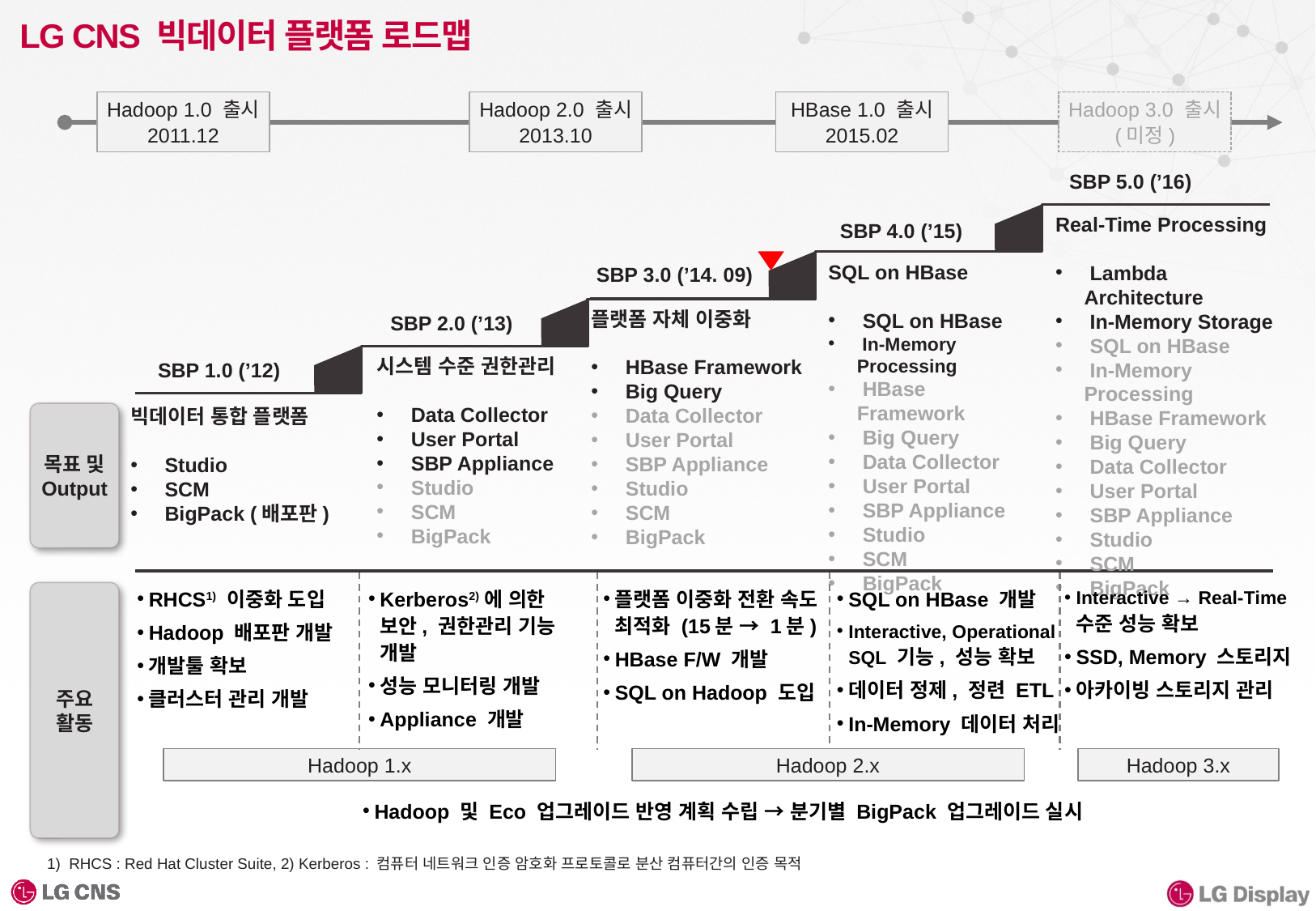

# LG CNS 빅데이터 플랫폼 로드맵
Hadoop 1.0 출시
2011.12
Hadoop 2.0 출시
2013.10
HBase 1.0 출시
2015.02
Hadoop 3.0 출시
(미정)
SBP 5.0 (’16)

SBP 4.0 (’15)

SBP 3.0 (’14. 09)

SBP 2.0 (’13)

SBP 1.0 (’12)
Real-Time Processing

 Lambda Architecture
 In-Memory Storage
 SQL on HBase
 In-Memory Processing
 HBase Framework
 Big Query
 Data Collector
 User Portal
 SBP Appliance
 Studio
 SCM
 BigPack

SQL on HBase

 SQL on HBase
 In-Memory Processing
 HBase Framework
 Big Query
 Data Collector
 User Portal
 SBP Appliance
 Studio
 SCM
 BigPack
플랫폼 자체 이중화

 HBase Framework
 Big Query
 Data Collector
 User Portal
 SBP Appliance
 Studio
 SCM
 BigPack
시스템 수준 권한관리

 Data Collector
 User Portal
 SBP Appliance
 Studio
 SCM
 BigPack
빅데이터 통합 플랫폼

 Studio
 SCM
 BigPack (배포판)
목표 및
Output
RHCS1) 이중화 도입
Hadoop 배포판 개발
개발툴 확보
클러스터 관리 개발
Kerberos2)에 의한
보안, 권한관리 기능 개발
성능 모니터링 개발
Appliance 개발
플랫폼 이중화 전환 속도 최적화 (15분 → 1분)
HBase F/W 개발
SQL on Hadoop 도입
SQL on HBase 개발
Interactive, Operational SQL 기능, 성능 확보
데이터 정제, 정련 ETL
In-Memory 데이터 처리
Interactive → Real-Time 수준 성능 확보
SSD, Memory 스토리지
아카이빙 스토리지 관리
주요
활동
Hadoop 1.x
Hadoop 2.x
Hadoop 3.x
Hadoop 및 Eco 업그레이드 반영 계획 수립 → 분기별 BigPack 업그레이드 실시
1)  RHCS : Red Hat Cluster Suite, 2) Kerberos : 컴퓨터 네트워크 인증 암호화 프로토콜로 분산 컴퓨터간의 인증 목적